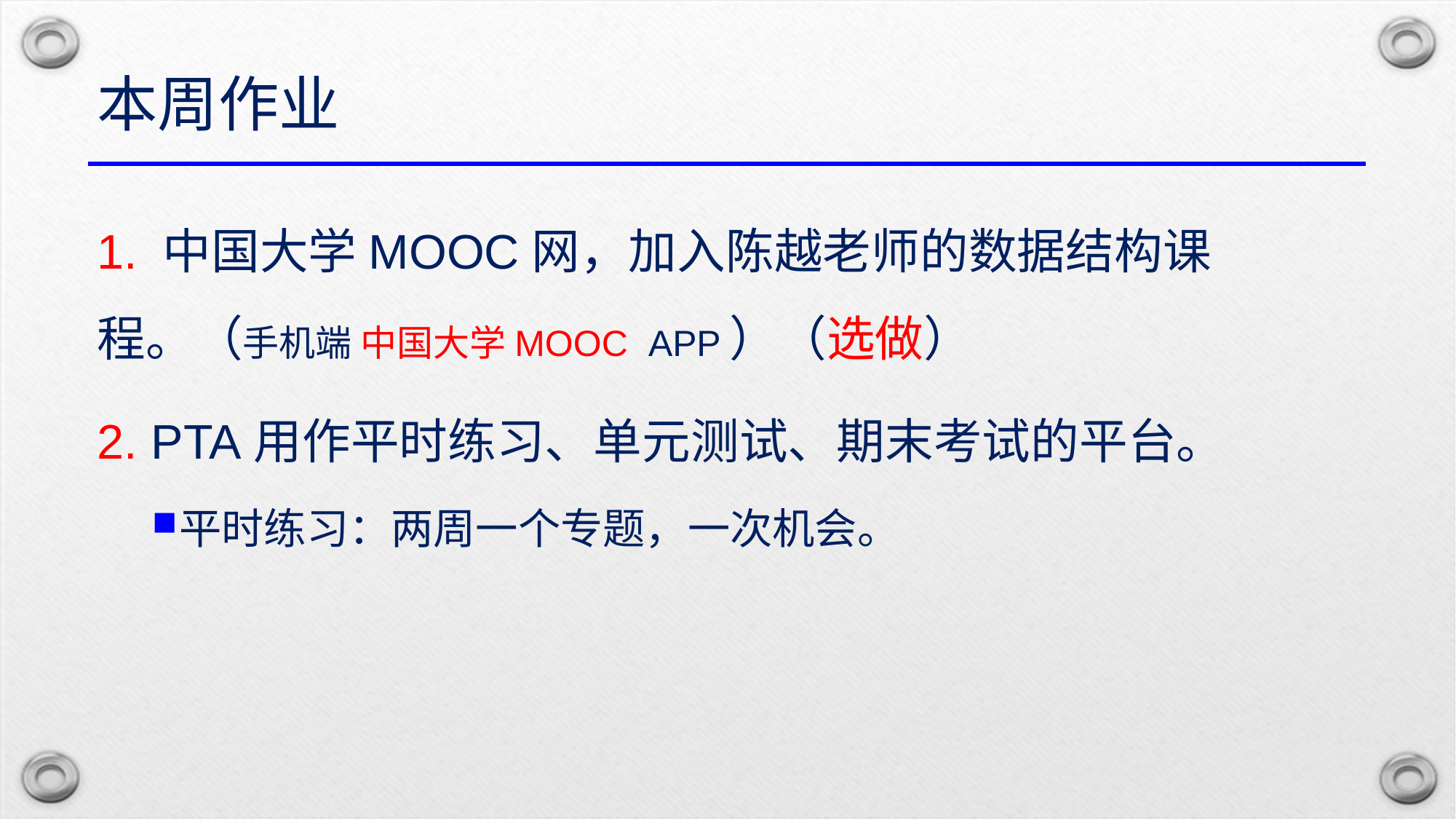

# 本周作业
1. 中国大学MOOC网，加入陈越老师的数据结构课程。（手机端 中国大学MOOC  APP）（选做）
2. PTA用作平时练习、单元测试、期末考试的平台。
平时练习：两周一个专题，一次机会。